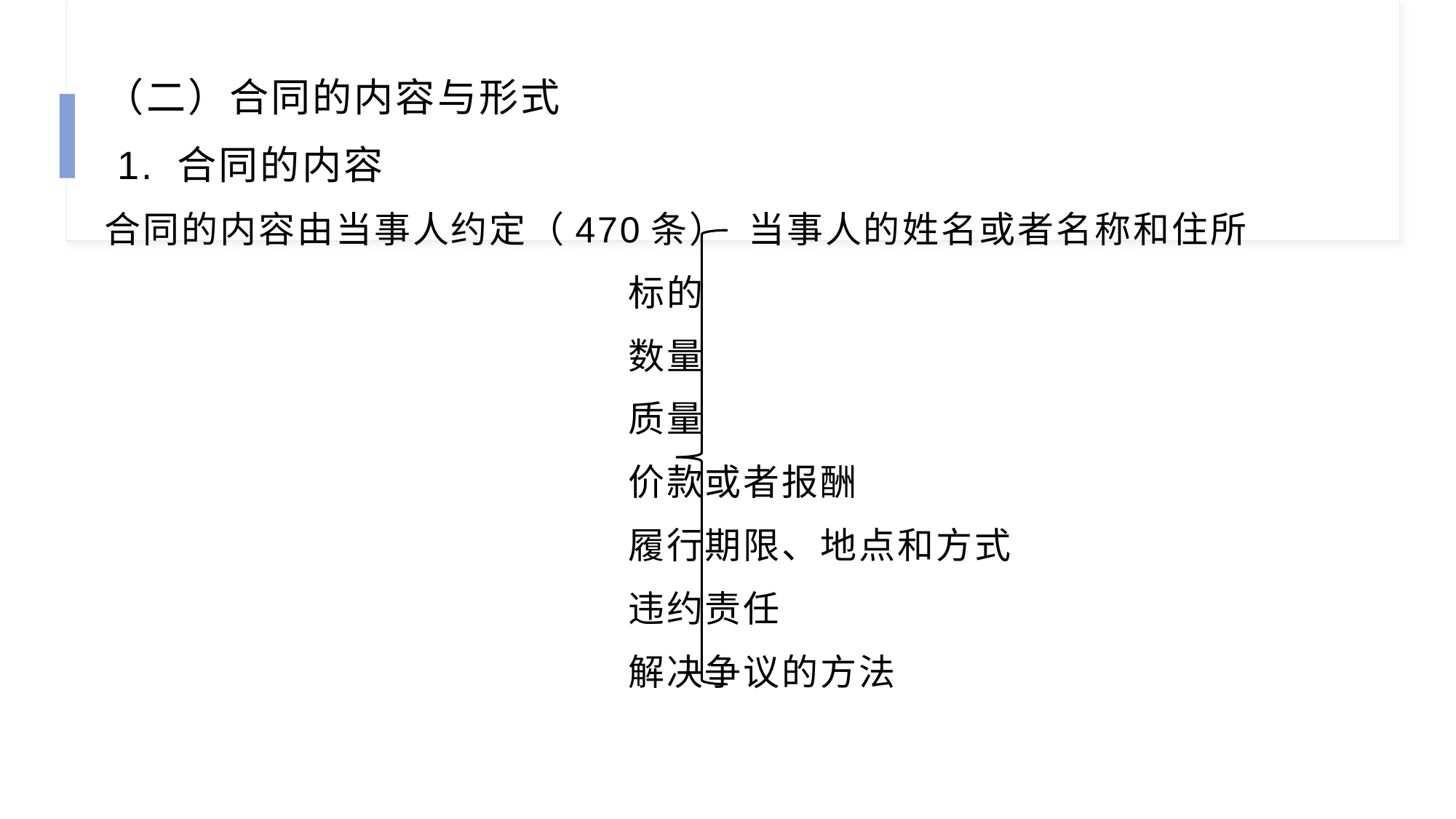

（二）合同的内容与形式
 1. 合同的内容
合同的内容由当事人约定（470条）  当事人的姓名或者名称和住所
                                                  标的
                                                  数量
                                                  质量
                                                  价款或者报酬
                                                  履行期限、地点和方式
                                                  违约责任
                                                  解决争议的方法